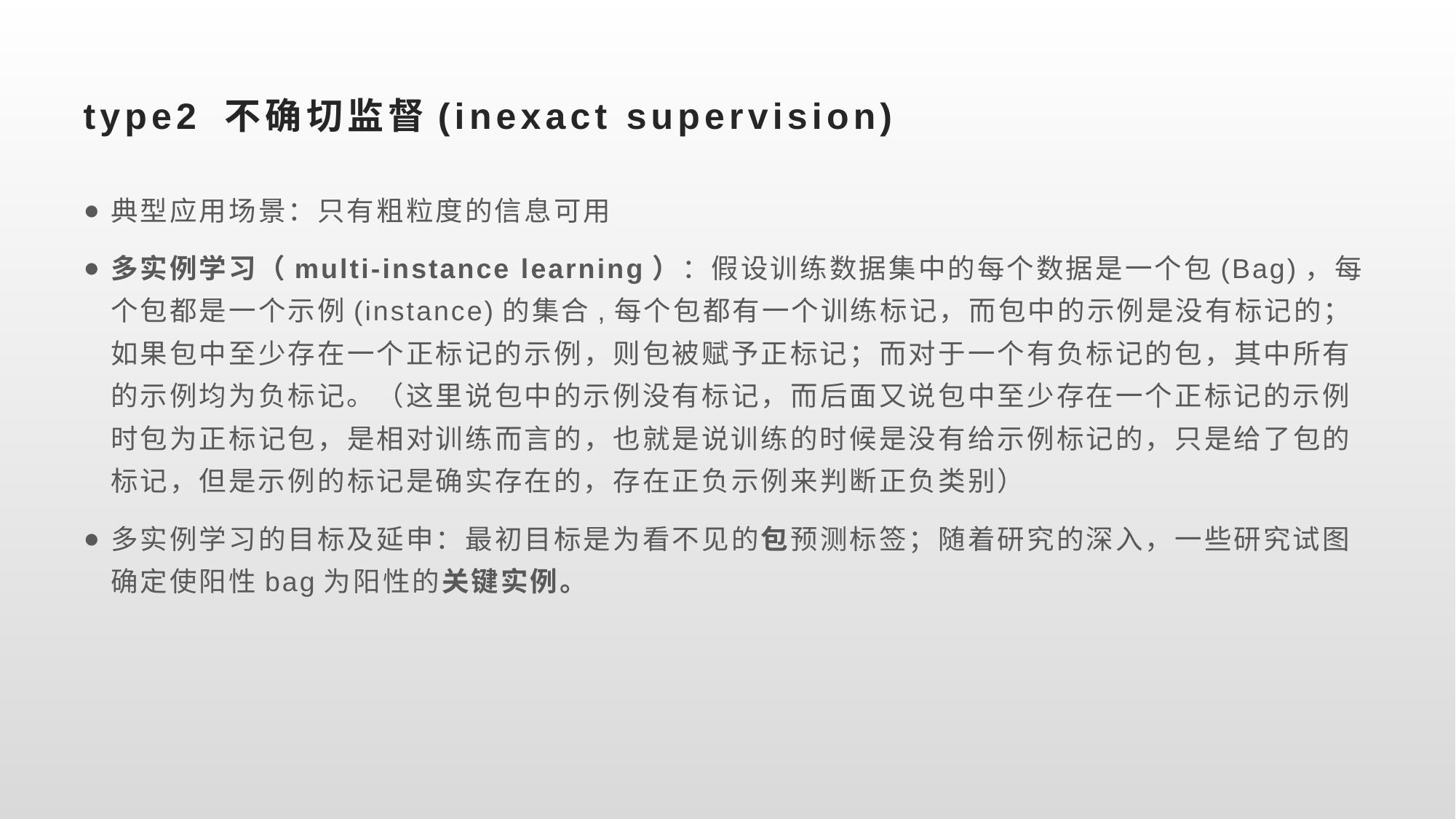

# type2 不确切监督(inexact supervision)
典型应用场景：只有粗粒度的信息可用
多实例学习（multi-instance learning）：假设训练数据集中的每个数据是一个包(Bag)，每个包都是一个示例(instance)的集合,每个包都有一个训练标记，而包中的示例是没有标记的；如果包中至少存在一个正标记的示例，则包被赋予正标记；而对于一个有负标记的包，其中所有的示例均为负标记。（这里说包中的示例没有标记，而后面又说包中至少存在一个正标记的示例时包为正标记包，是相对训练而言的，也就是说训练的时候是没有给示例标记的，只是给了包的标记，但是示例的标记是确实存在的，存在正负示例来判断正负类别）
多实例学习的目标及延申：最初目标是为看不见的包预测标签；随着研究的深入，一些研究试图确定使阳性bag为阳性的关键实例。